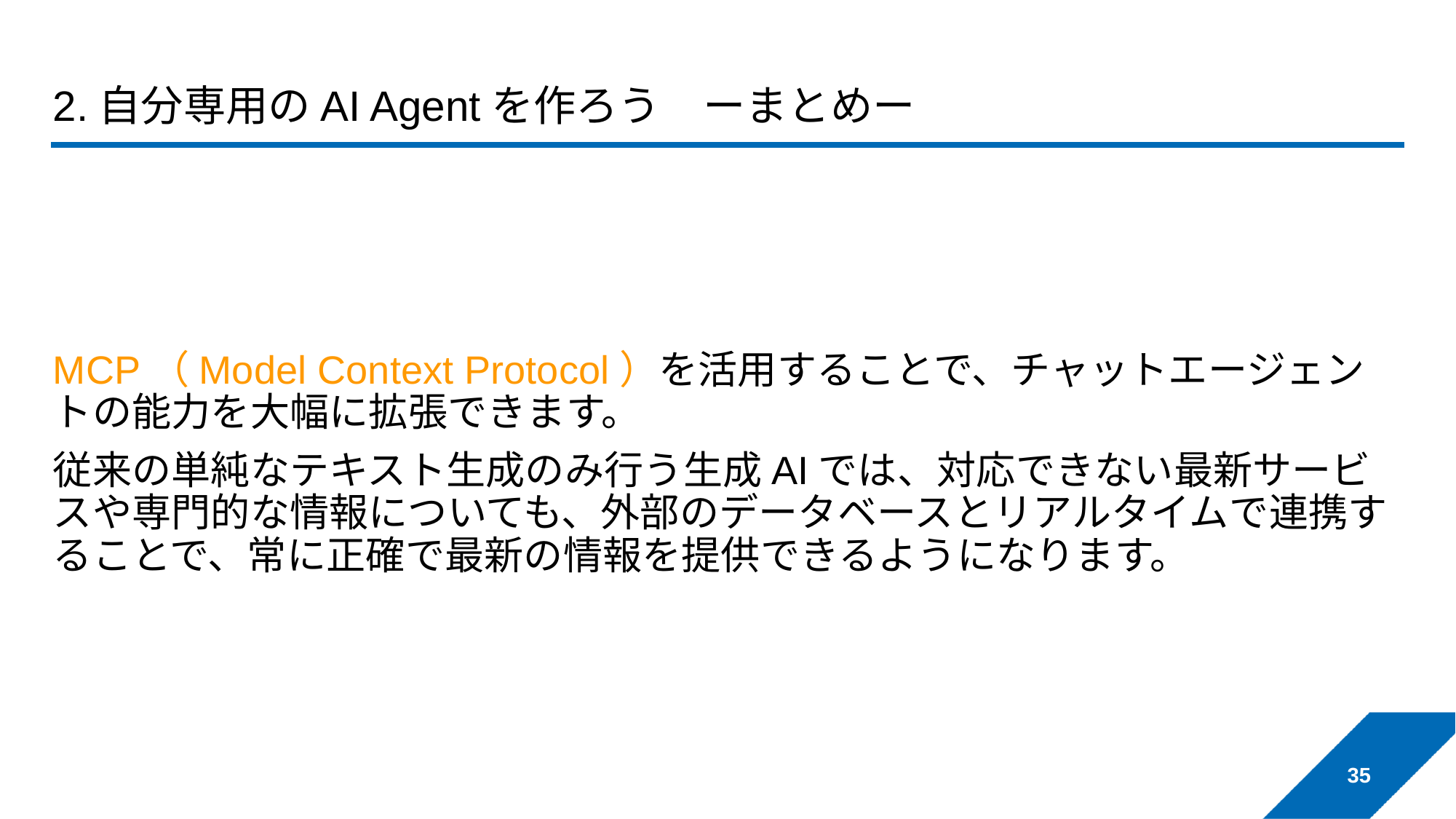

# 2.自分専用のAI Agentを作ろう　ーまとめー

MCP（Model Context Protocol）を活用することで、チャットエージェントの能力を大幅に拡張できます。
従来の単純なテキスト生成のみ行う生成AIでは、対応できない最新サービスや専門的な情報についても、外部のデータベースとリアルタイムで連携することで、常に正確で最新の情報を提供できるようになります。